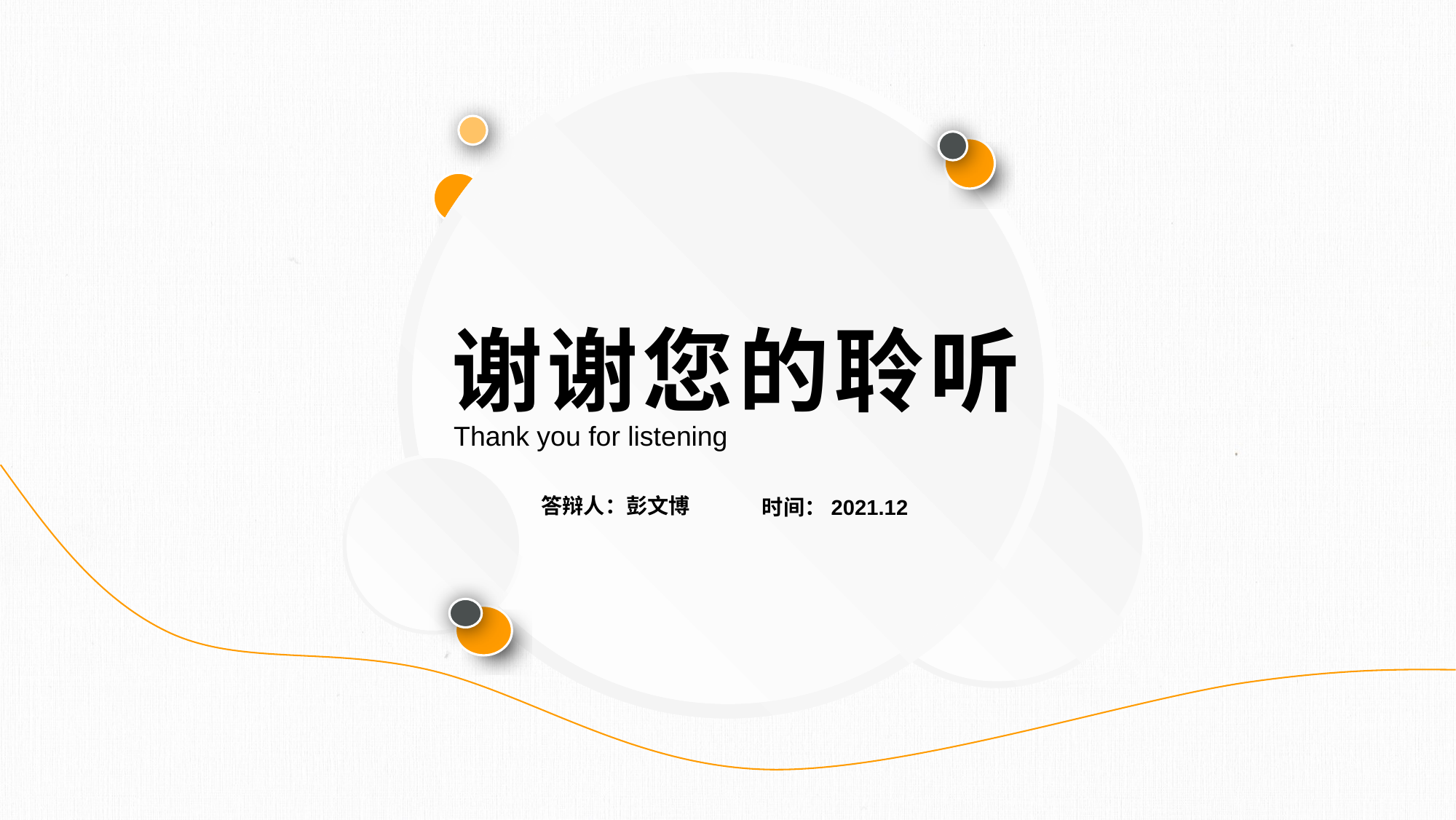

谢谢您的聆听

Thank you for listening

答辩人：彭文博
时间：2021.12